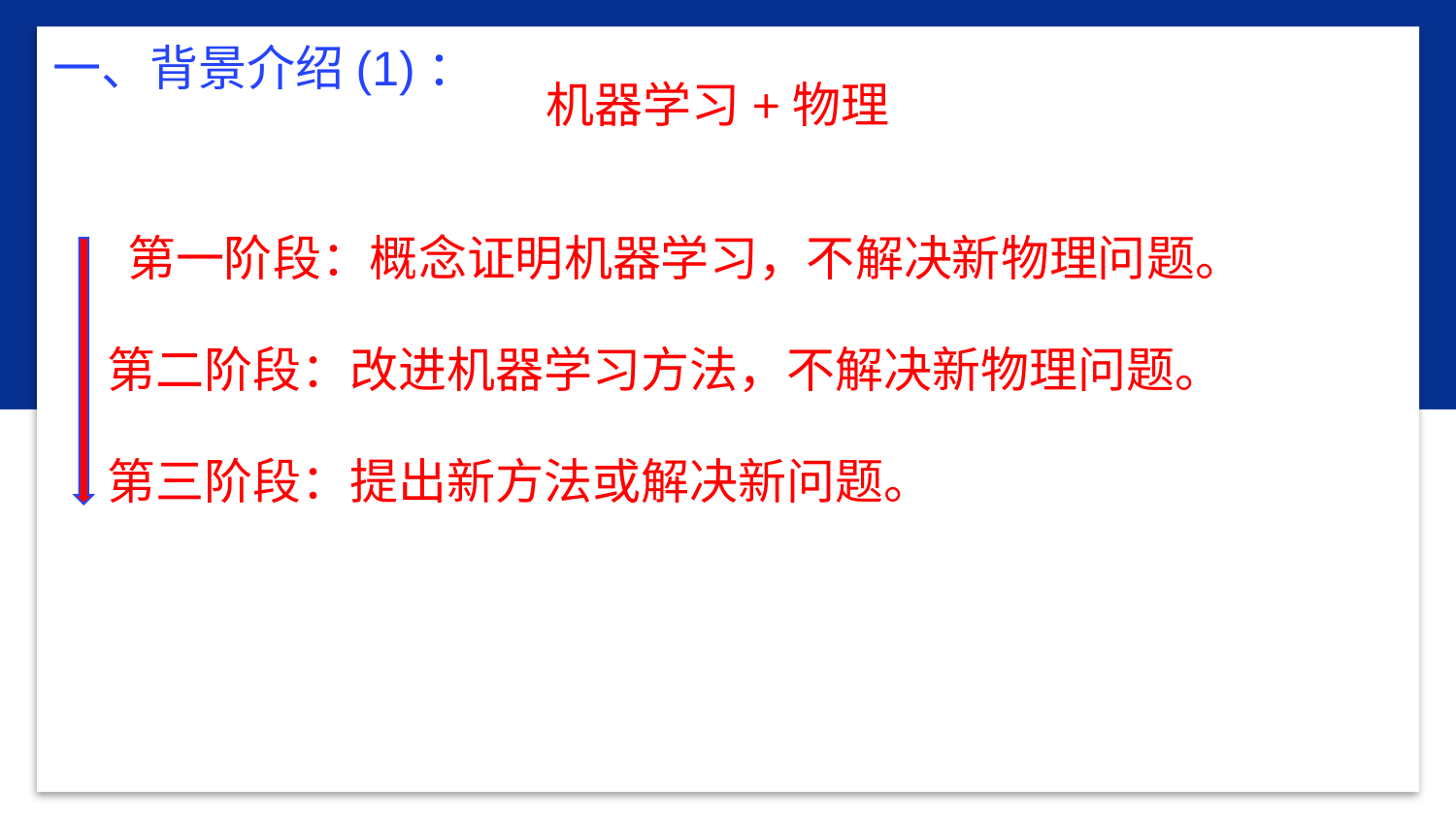

一、背景介绍(1)：
机器学习+物理
第一阶段：概念证明机器学习，不解决新物理问题。
第二阶段：改进机器学习方法，不解决新物理问题。

第三阶段：提出新方法或解决新问题。